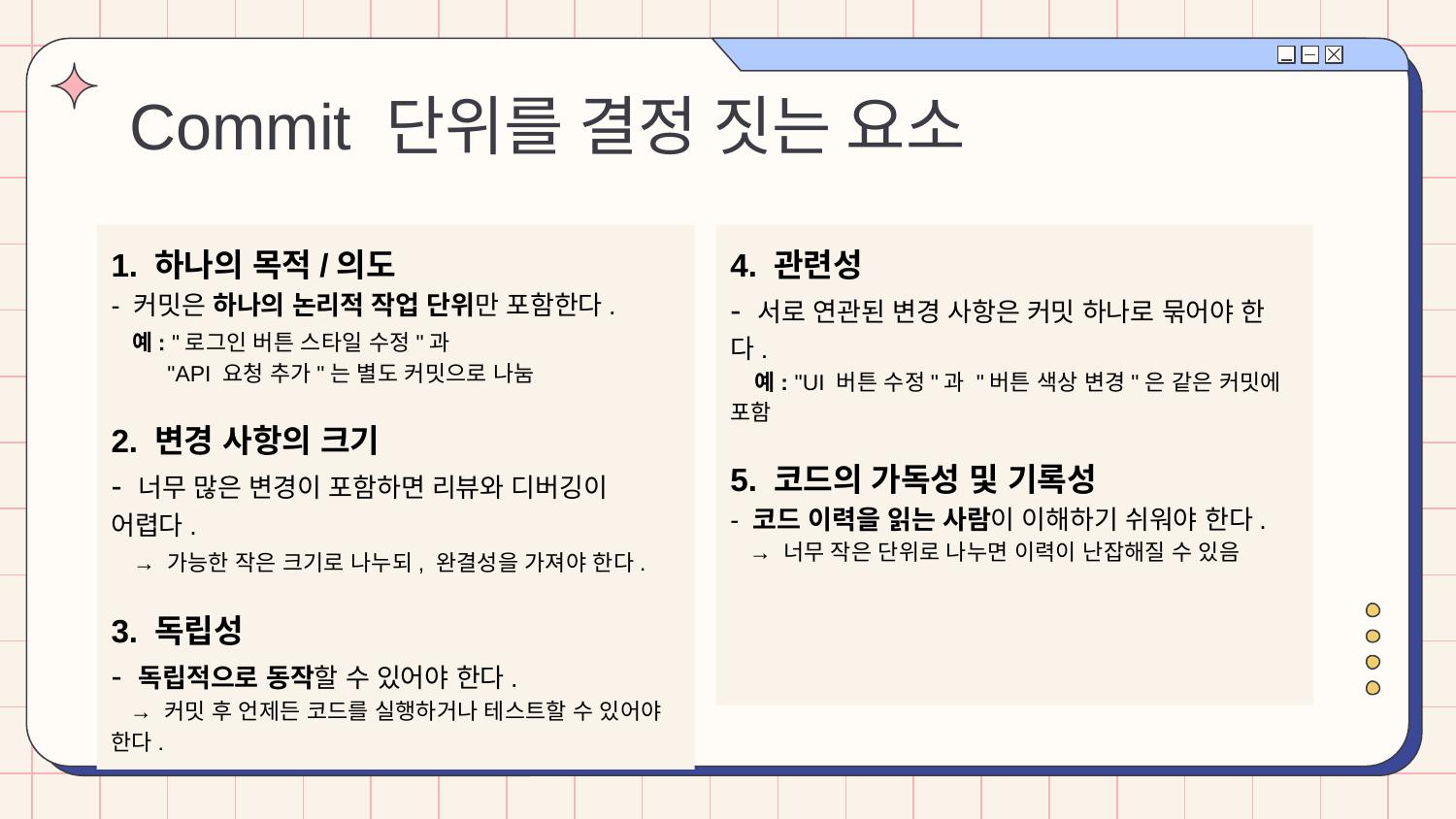

# Commit 단위를 결정 짓는 요소
1. 하나의 목적/의도
- 커밋은 하나의 논리적 작업 단위만 포함한다.
  예: "로그인 버튼 스타일 수정"과
        "API 요청 추가"는 별도 커밋으로 나눔
2. 변경 사항의 크기
- 너무 많은 변경이 포함하면 리뷰와 디버깅이 어렵다.
   → 가능한 작은 크기로 나누되, 완결성을 가져야 한다.
3. 독립성
- 독립적으로 동작할 수 있어야 한다.
   → 커밋 후 언제든 코드를 실행하거나 테스트할 수 있어야 한다.
4. 관련성
- 서로 연관된 변경 사항은 커밋 하나로 묶어야 한다.
   예: "UI 버튼 수정"과 "버튼 색상 변경"은 같은 커밋에 포함
5. 코드의 가독성 및 기록성
- 코드 이력을 읽는 사람이 이해하기 쉬워야 한다.
   → 너무 작은 단위로 나누면 이력이 난잡해질 수 있음